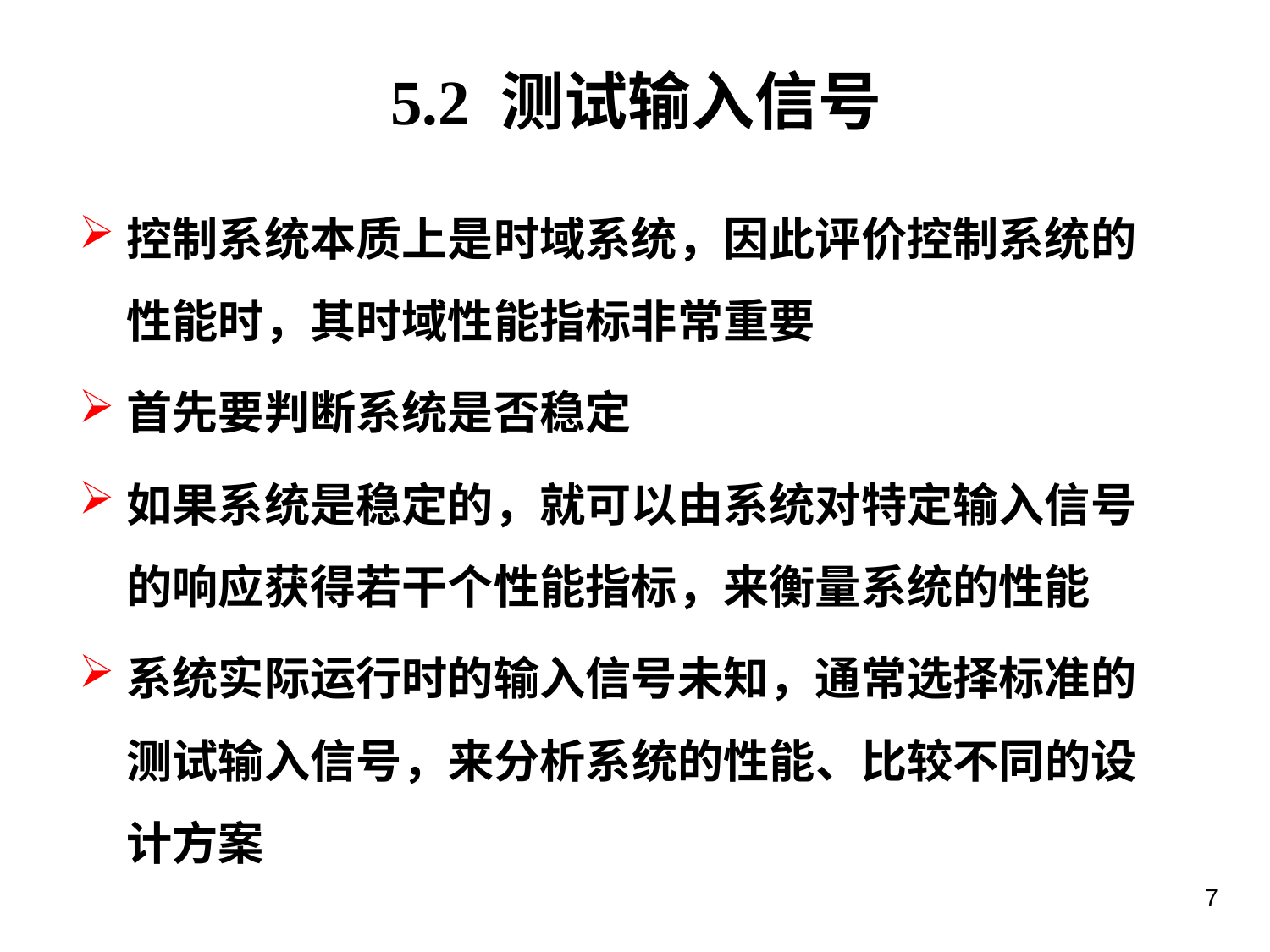

5.2 测试输入信号
控制系统本质上是时域系统，因此评价控制系统的性能时，其时域性能指标非常重要
首先要判断系统是否稳定
如果系统是稳定的，就可以由系统对特定输入信号的响应获得若干个性能指标，来衡量系统的性能
系统实际运行时的输入信号未知，通常选择标准的测试输入信号，来分析系统的性能、比较不同的设计方案
7